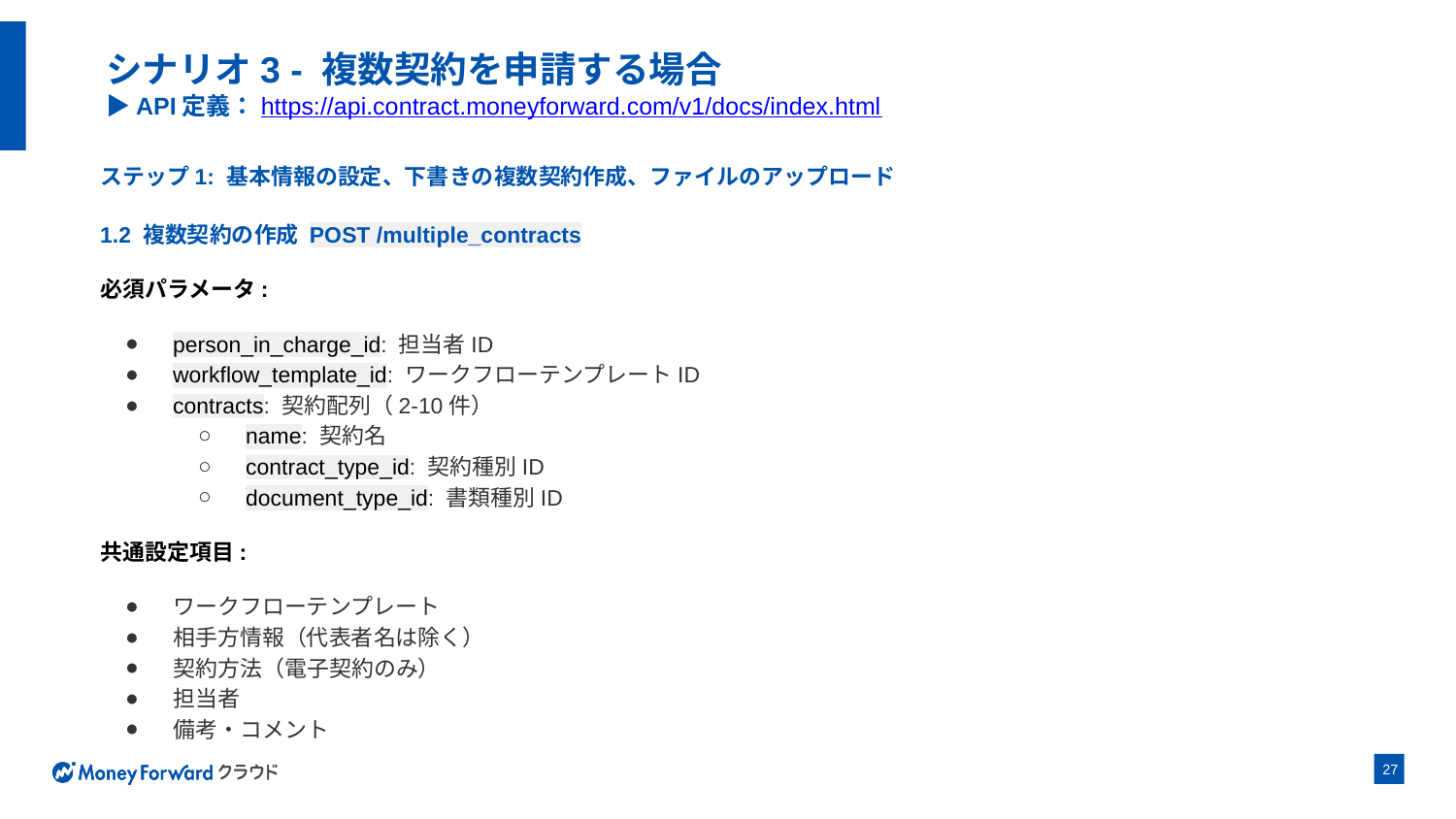

# シナリオ3 - 複数契約を申請する場合 ▶API定義：https://api.contract.moneyforward.com/v1/docs/index.html
ステップ1: 基本情報の設定、下書きの複数契約作成、ファイルのアップロード
1.2 複数契約の作成 POST /multiple_contracts
必須パラメータ:
person_in_charge_id: 担当者ID
workflow_template_id: ワークフローテンプレートID
contracts: 契約配列（2-10件）
name: 契約名
contract_type_id: 契約種別ID
document_type_id: 書類種別ID
共通設定項目:
ワークフローテンプレート
相手方情報（代表者名は除く）
契約方法（電子契約のみ）
担当者
備考・コメント

27